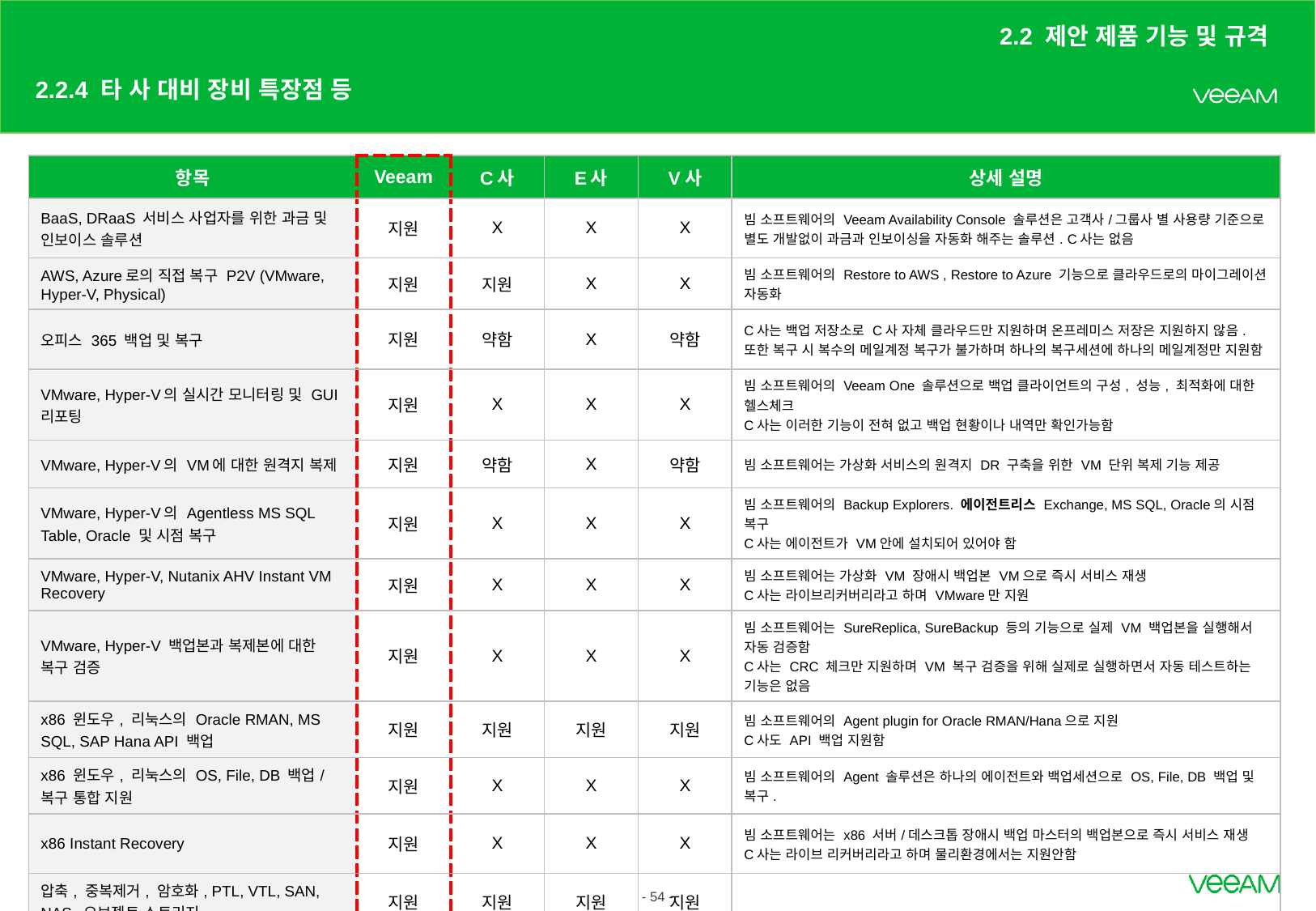

2.2 제안 제품 기능 및 규격
# 2.2.4 타 사 대비 장비 특장점 등
| 항목 | Veeam | C사 | E사 | V사 | 상세 설명 |
| --- | --- | --- | --- | --- | --- |
| BaaS, DRaaS 서비스 사업자를 위한 과금 및 인보이스 솔루션 | 지원 | X | X | X | 빔 소프트웨어의 Veeam Availability Console 솔루션은 고객사/그룹사 별 사용량 기준으로 별도 개발없이 과금과 인보이싱을 자동화 해주는 솔루션. C사는 없음 |
| AWS, Azure로의 직접 복구 P2V (VMware, Hyper-V, Physical) | 지원 | 지원 | X | X | 빔 소프트웨어의 Restore to AWS , Restore to Azure 기능으로 클라우드로의 마이그레이션 자동화 |
| 오피스 365 백업 및 복구 | 지원 | 약함 | X | 약함 | C사는 백업 저장소로 C사 자체 클라우드만 지원하며 온프레미스 저장은 지원하지 않음. 또한 복구 시 복수의 메일계정 복구가 불가하며 하나의 복구세션에 하나의 메일계정만 지원함 |
| VMware, Hyper-V의 실시간 모니터링 및 GUI 리포팅 | 지원 | X | X | X | 빔 소프트웨어의 Veeam One 솔루션으로 백업 클라이언트의 구성, 성능, 최적화에 대한 헬스체크 C사는 이러한 기능이 전혀 없고 백업 현황이나 내역만 확인가능함 |
| VMware, Hyper-V의 VM에 대한 원격지 복제 | 지원 | 약함 | X | 약함 | 빔 소프트웨어는 가상화 서비스의 원격지 DR 구축을 위한 VM 단위 복제 기능 제공 |
| VMware, Hyper-V의 Agentless MS SQL Table, Oracle 및 시점 복구 | 지원 | X | X | X | 빔 소프트웨어의 Backup Explorers. 에이전트리스 Exchange, MS SQL, Oracle의 시점 복구 C사는 에이전트가 VM안에 설치되어 있어야 함 |
| VMware, Hyper-V, Nutanix AHV Instant VM Recovery | 지원 | X | X | X | 빔 소프트웨어는 가상화 VM 장애시 백업본 VM으로 즉시 서비스 재생 C사는 라이브리커버리라고 하며 VMware만 지원 |
| VMware, Hyper-V 백업본과 복제본에 대한 복구 검증 | 지원 | X | X | X | 빔 소프트웨어는 SureReplica, SureBackup 등의 기능으로 실제 VM 백업본을 실행해서 자동 검증함 C사는 CRC 체크만 지원하며 VM 복구 검증을 위해 실제로 실행하면서 자동 테스트하는 기능은 없음 |
| x86 윈도우, 리눅스의 Oracle RMAN, MS SQL, SAP Hana API 백업 | 지원 | 지원 | 지원 | 지원 | 빔 소프트웨어의 Agent plugin for Oracle RMAN/Hana으로 지원 C사도 API 백업 지원함 |
| x86 윈도우, 리눅스의 OS, File, DB 백업/복구 통합 지원 | 지원 | X | X | X | 빔 소프트웨어의 Agent 솔루션은 하나의 에이전트와 백업세션으로 OS, File, DB 백업 및 복구. |
| x86 Instant Recovery | 지원 | X | X | X | 빔 소프트웨어는 x86 서버/데스크톱 장애시 백업 마스터의 백업본으로 즉시 서비스 재생 C사는 라이브 리커버리라고 하며 물리환경에서는 지원안함 |
| 압축, 중복제거, 암호화, PTL, VTL, SAN, NAS, 오브젝트 스토리지 | 지원 | 지원 | 지원 | 지원 |  |